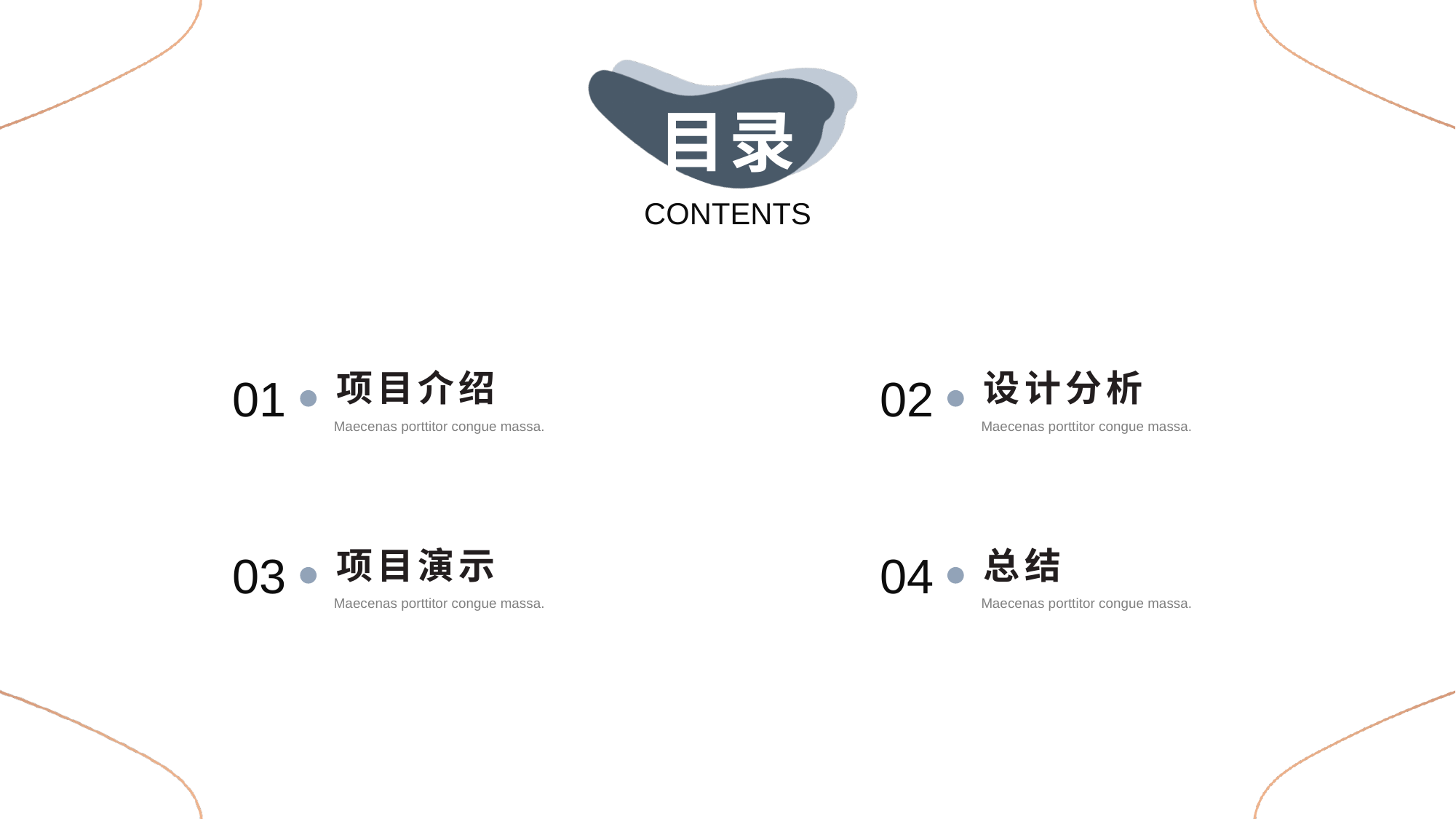

目录
CONTENTS
项目介绍
设计分析
01
02

Maecenas porttitor congue massa.
Maecenas porttitor congue massa.
项目演示
总结
03
04

Maecenas porttitor congue massa.
Maecenas porttitor congue massa.